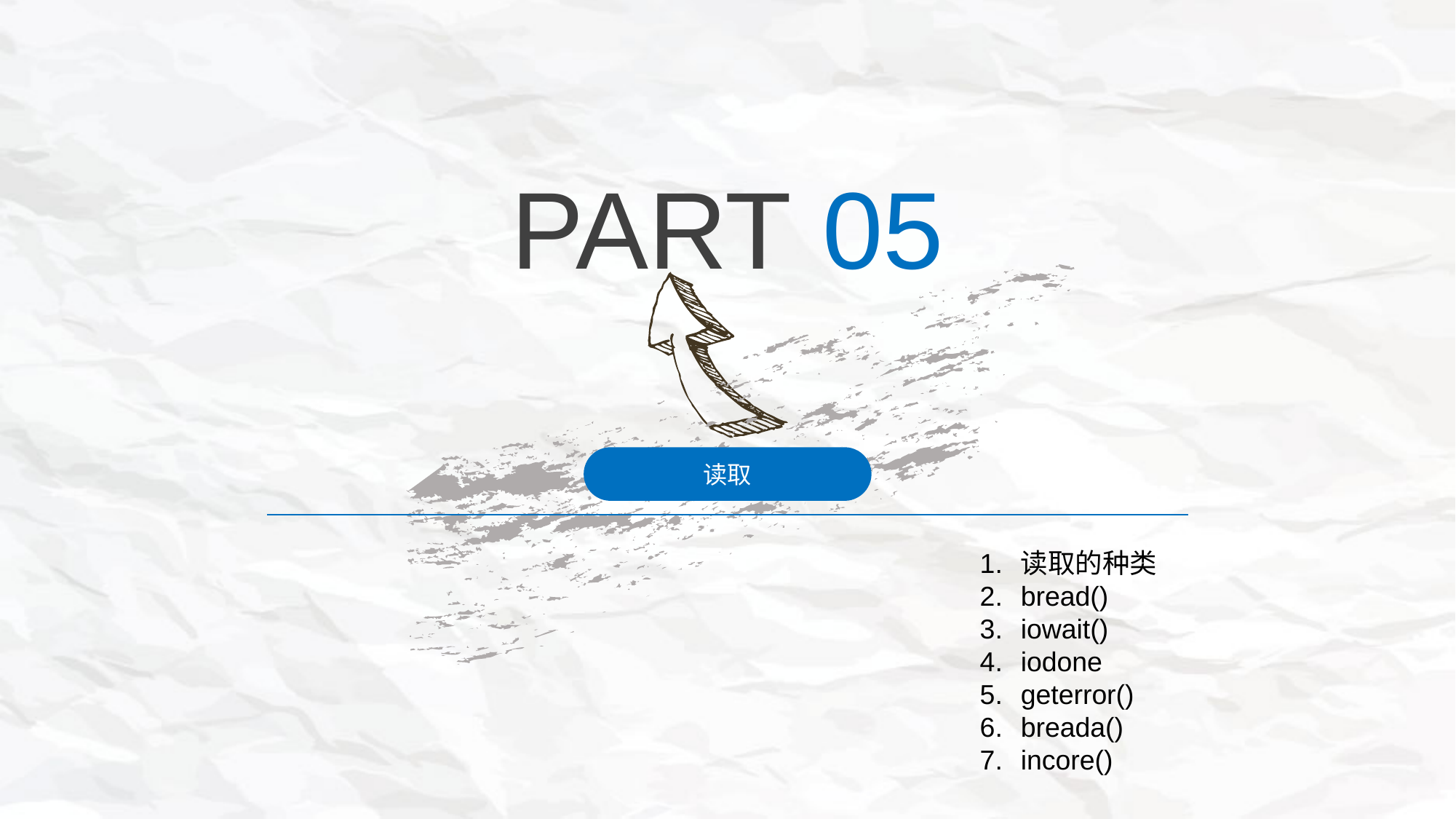

PART 05

读取
读取的种类
bread()
iowait()
iodone
geterror()
breada()
incore()